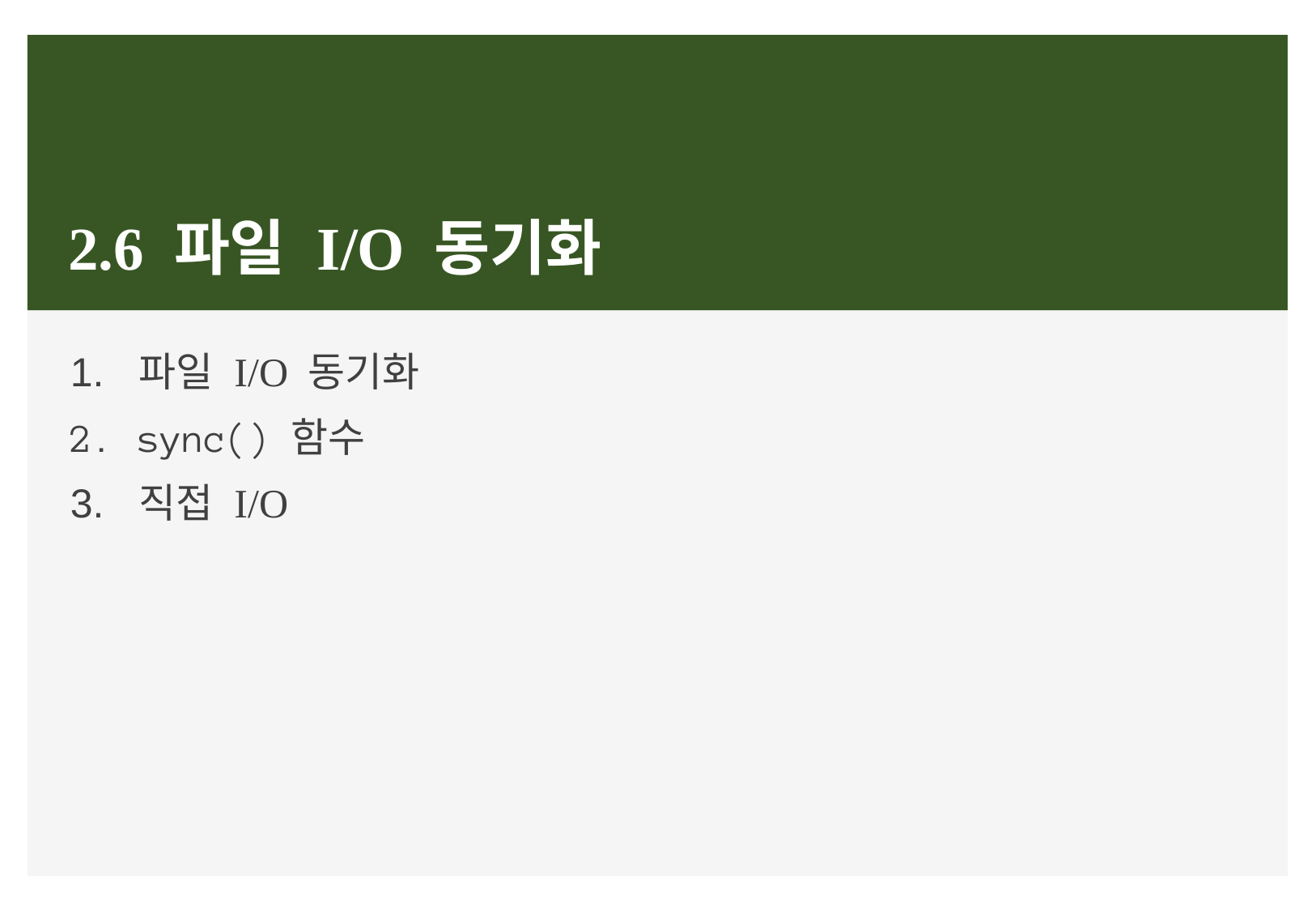

# 2.6 파일 I/O 동기화
파일 I/O 동기화
sync() 함수
직접 I/O